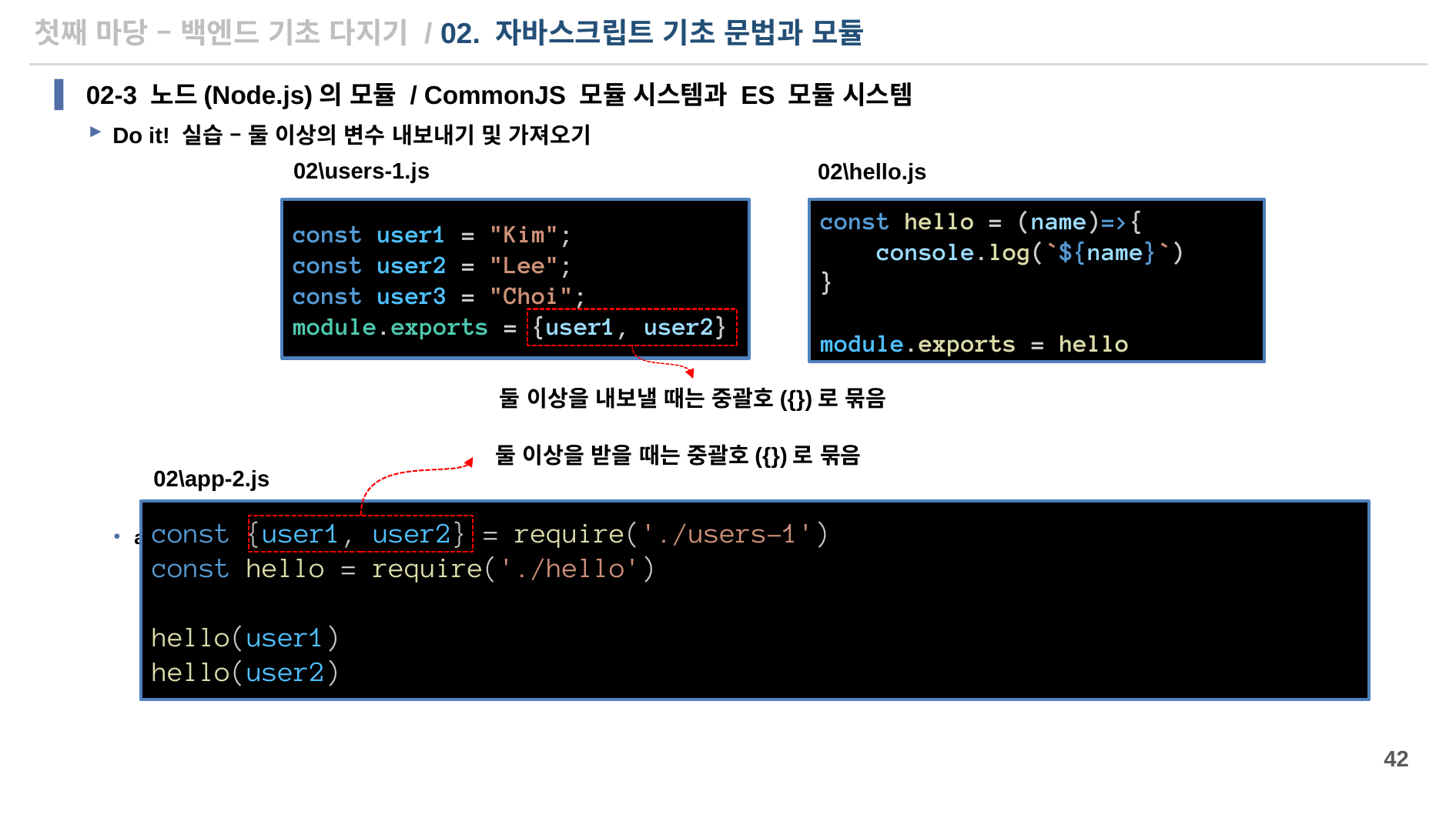

# 첫째 마당 – 백엔드 기초 다지기 / 02. 자바스크립트 기초 문법과 모듈
02-3 노드(Node.js)의 모듈 / CommonJS 모듈 시스템과 ES 모듈 시스템
Do it! 실습 – 둘 이상의 변수 내보내기 및 가져오기

app-2.js 파일을 만드세요

02\users-1.js
02\hello.js
const hello = (name)=>{
    console.log(`${name}`)
}
module.exports = hello
const user1 = "Kim";
const user2 = "Lee";
const user3 = "Choi";
module.exports = {user1, user2}

둘 이상을 내보낼 때는 중괄호({})로 묶음
둘 이상을 받을 때는 중괄호({})로 묶음
02\app-2.js
const {user1, user2} = require('./users-1')
const hello = require('./hello')
hello(user1)
hello(user2)

42